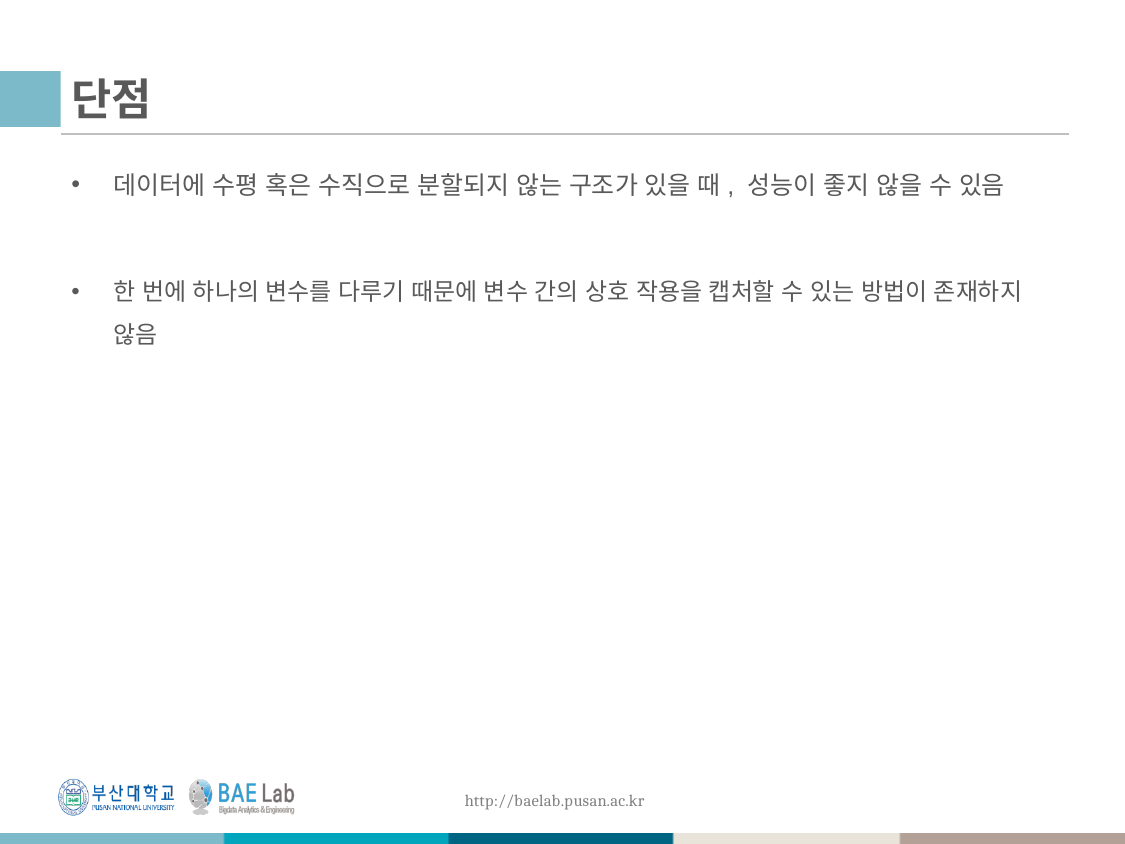

# 단점
데이터에 수평 혹은 수직으로 분할되지 않는 구조가 있을 때, 성능이 좋지 않을 수 있음

한 번에 하나의 변수를 다루기 때문에 변수 간의 상호 작용을 캡처할 수 있는 방법이 존재하지 않음